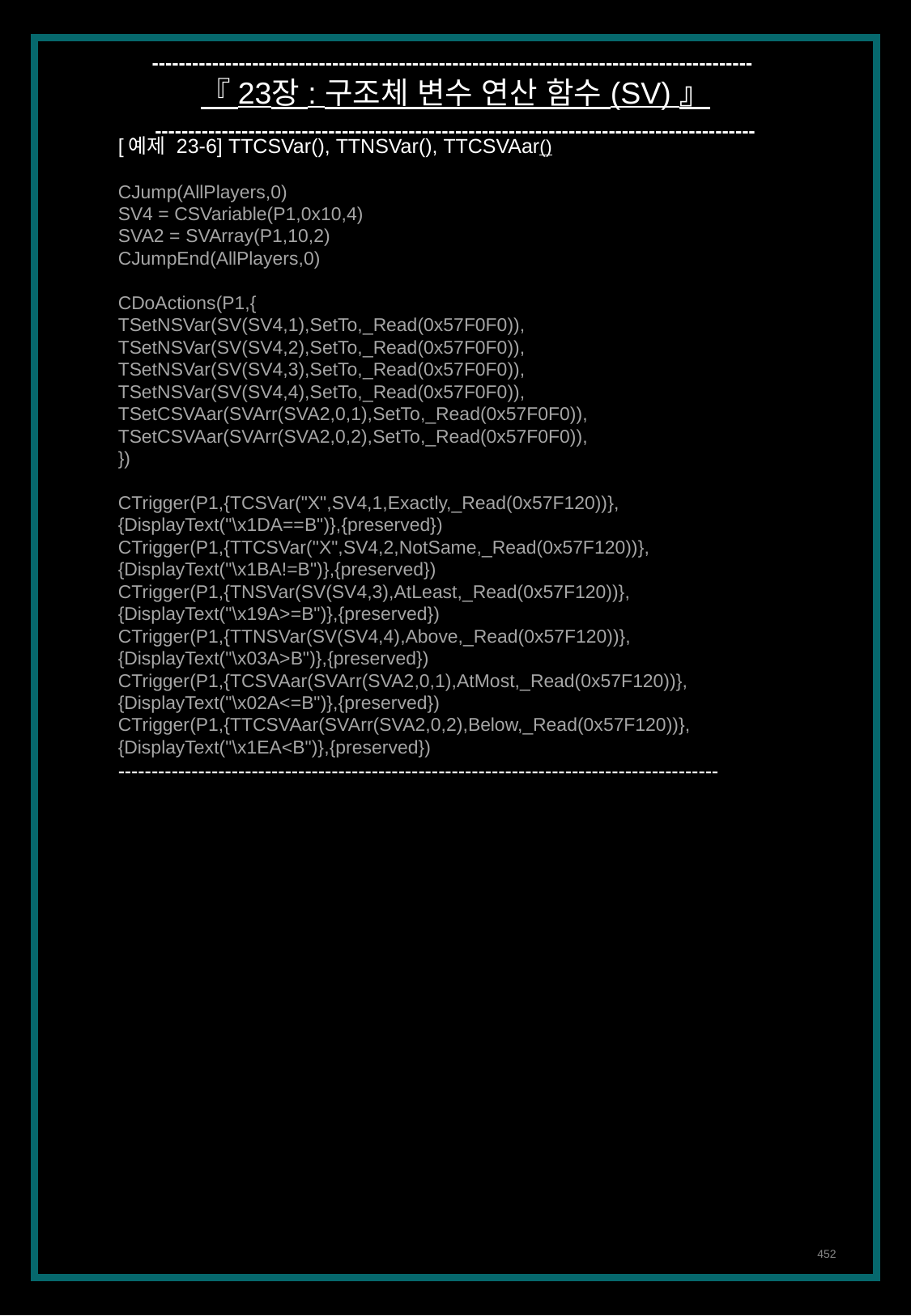

------------------------------------------------------------------------------------------
『 23장 : 구조체 변수 연산 함수 (SV) 』
------------------------------------------------------------------------------------------
[예제 23-6] TTCSVar(), TTNSVar(), TTCSVAar()

CJump(AllPlayers,0)
SV4 = CSVariable(P1,0x10,4)
SVA2 = SVArray(P1,10,2)
CJumpEnd(AllPlayers,0)

CDoActions(P1,{
TSetNSVar(SV(SV4,1),SetTo,_Read(0x57F0F0)),
TSetNSVar(SV(SV4,2),SetTo,_Read(0x57F0F0)),
TSetNSVar(SV(SV4,3),SetTo,_Read(0x57F0F0)),
TSetNSVar(SV(SV4,4),SetTo,_Read(0x57F0F0)),
TSetCSVAar(SVArr(SVA2,0,1),SetTo,_Read(0x57F0F0)),
TSetCSVAar(SVArr(SVA2,0,2),SetTo,_Read(0x57F0F0)),
})

CTrigger(P1,{TCSVar("X",SV4,1,Exactly,_Read(0x57F120))},
{DisplayText("\x1DA==B")},{preserved})
CTrigger(P1,{TTCSVar("X",SV4,2,NotSame,_Read(0x57F120))},
{DisplayText("\x1BA!=B")},{preserved})
CTrigger(P1,{TNSVar(SV(SV4,3),AtLeast,_Read(0x57F120))},
{DisplayText("\x19A>=B")},{preserved})
CTrigger(P1,{TTNSVar(SV(SV4,4),Above,_Read(0x57F120))},
{DisplayText("\x03A>B")},{preserved})
CTrigger(P1,{TCSVAar(SVArr(SVA2,0,1),AtMost,_Read(0x57F120))},
{DisplayText("\x02A<=B")},{preserved})
CTrigger(P1,{TTCSVAar(SVArr(SVA2,0,2),Below,_Read(0x57F120))},
{DisplayText("\x1EA<B")},{preserved})
------------------------------------------------------------------------------------------
452